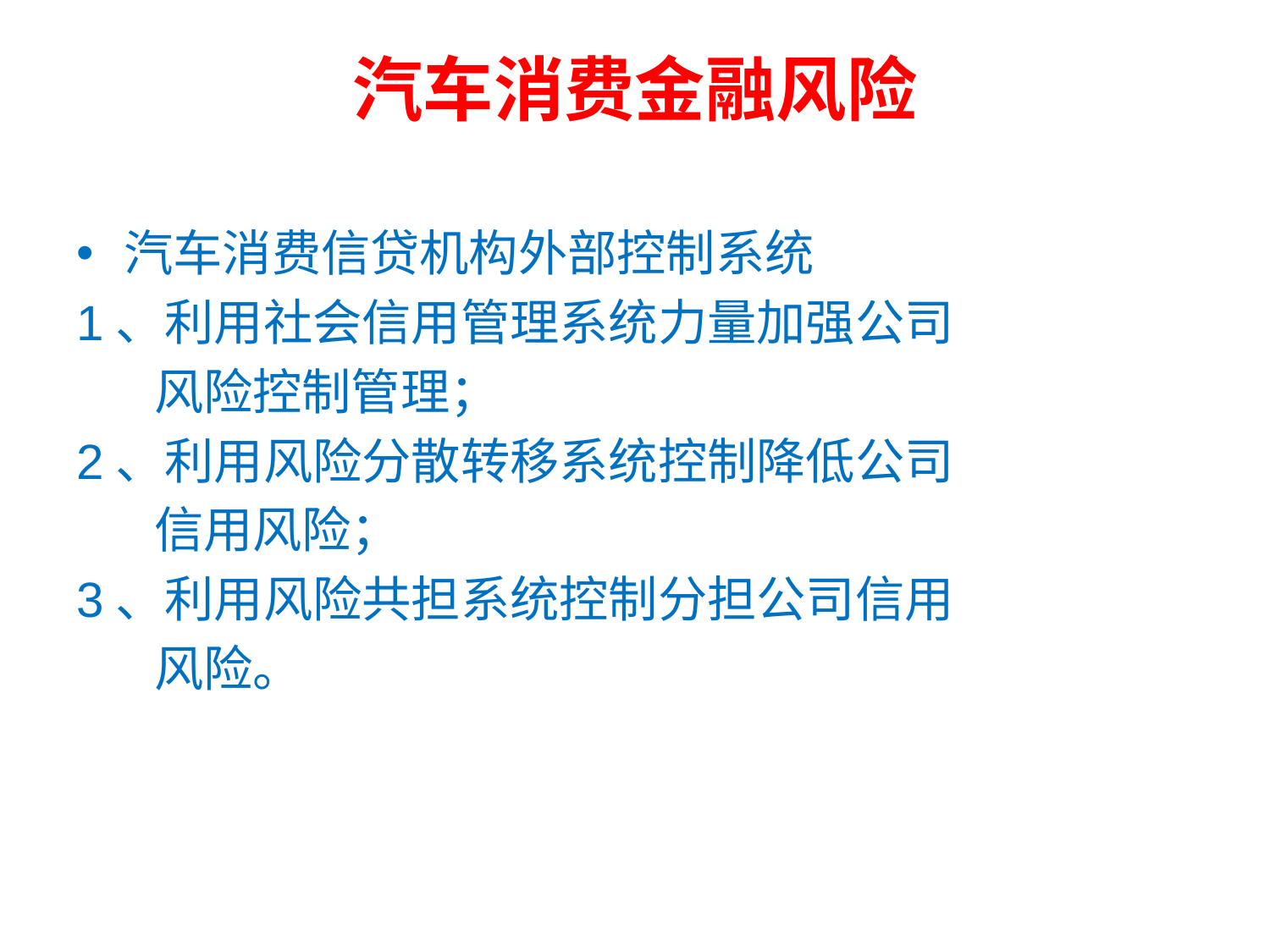

# 汽车消费金融风险
汽车消费信贷机构外部控制系统
1、利用社会信用管理系统力量加强公司
      风险控制管理；
2、利用风险分散转移系统控制降低公司
      信用风险；
3、利用风险共担系统控制分担公司信用
      风险。